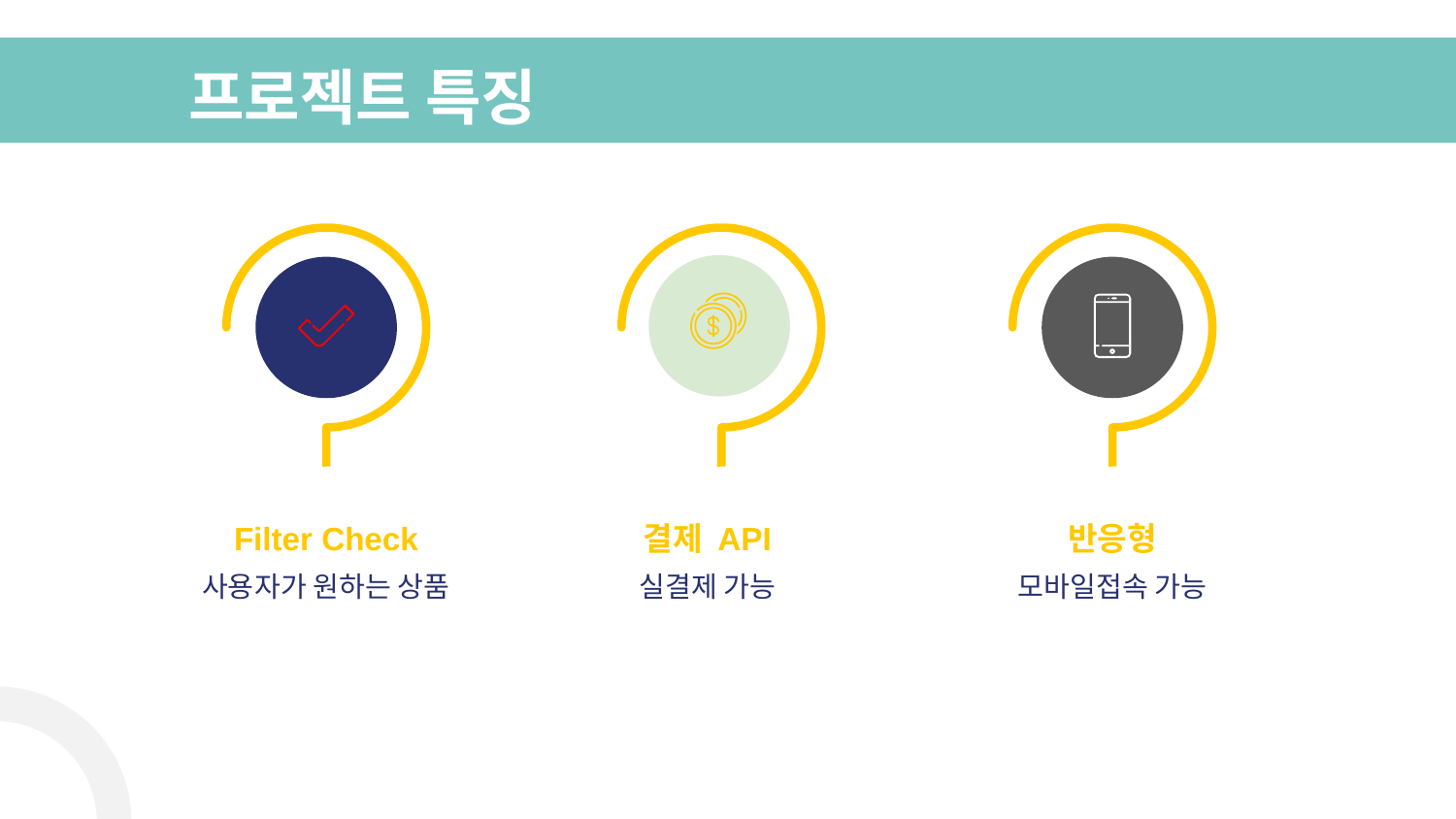

# 프로젝트 특징

Filter Check
결제 API
반응형
사용자가 원하는 상품
실결제 가능
모바일접속 가능